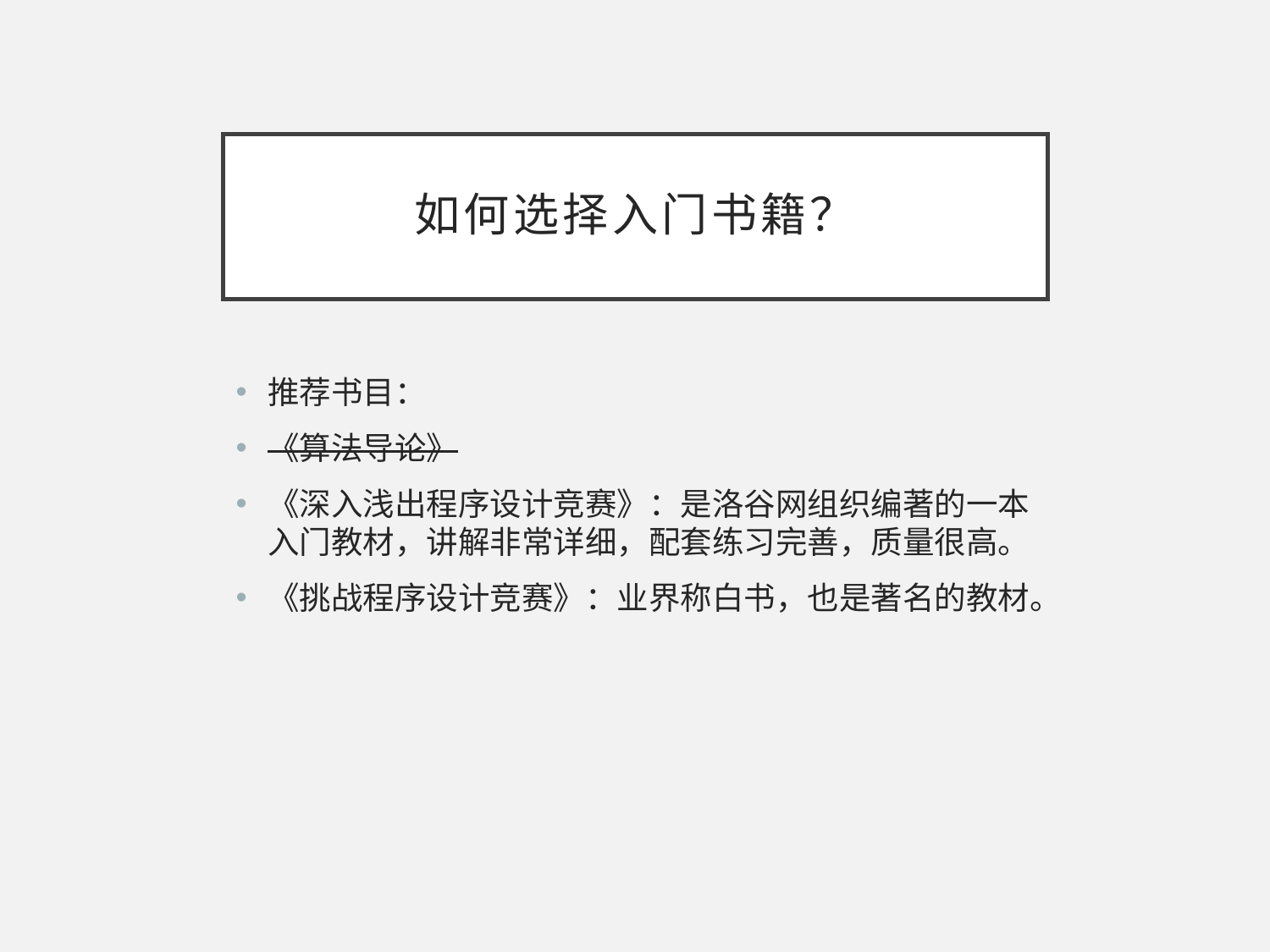

# 如何选择入门书籍？
推荐书目：
《算法导论》
《深入浅出程序设计竞赛》：是洛谷网组织编著的一本入门教材，讲解非常详细，配套练习完善，质量很高。
《挑战程序设计竞赛》：业界称白书，也是著名的教材。